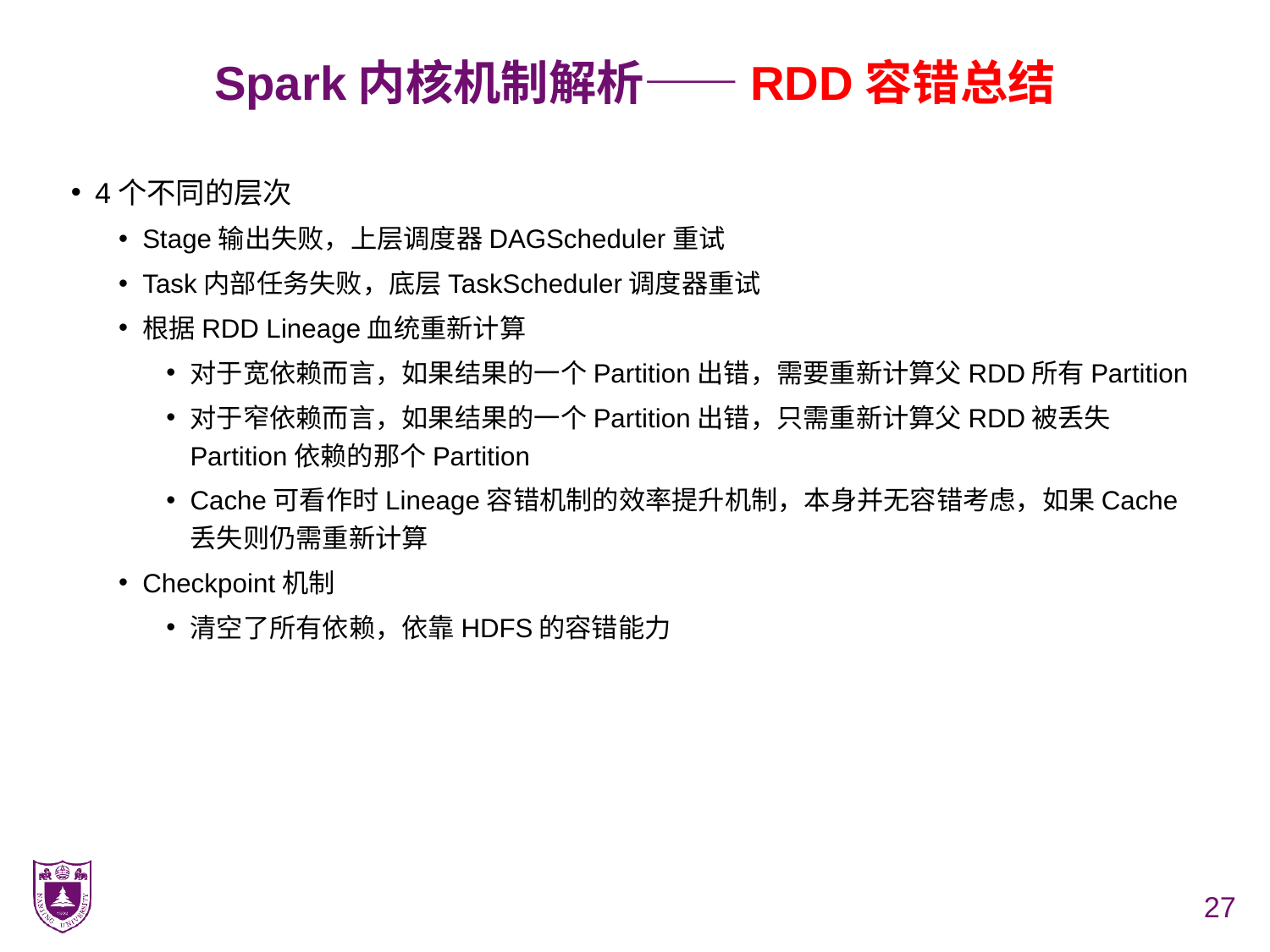

# Spark内核机制解析——RDD容错总结
4个不同的层次
Stage输出失败，上层调度器DAGScheduler重试
Task内部任务失败，底层TaskScheduler调度器重试
根据RDD Lineage血统重新计算
对于宽依赖而言，如果结果的一个Partition出错，需要重新计算父RDD所有Partition
对于窄依赖而言，如果结果的一个Partition出错，只需重新计算父RDD被丢失Partition依赖的那个Partition
Cache可看作时Lineage容错机制的效率提升机制，本身并无容错考虑，如果Cache丢失则仍需重新计算
Checkpoint机制
清空了所有依赖，依靠HDFS的容错能力
27